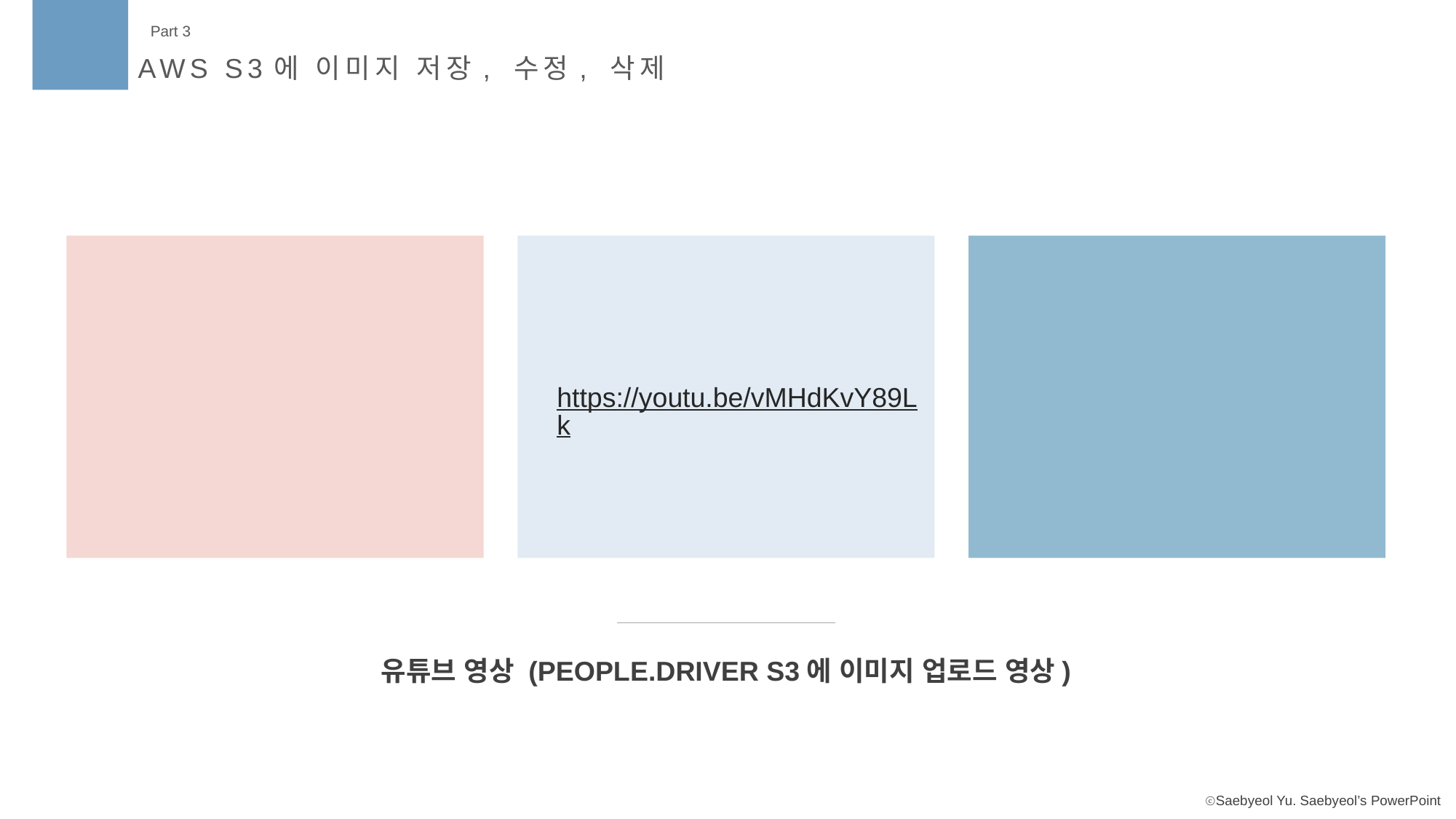

Part 3
AWS S3에 이미지 저장, 수정, 삭제

https://youtu.be/vMHdKvY89Lk
유튜브 영상 (PEOPLE.DRIVER S3에 이미지 업로드 영상)